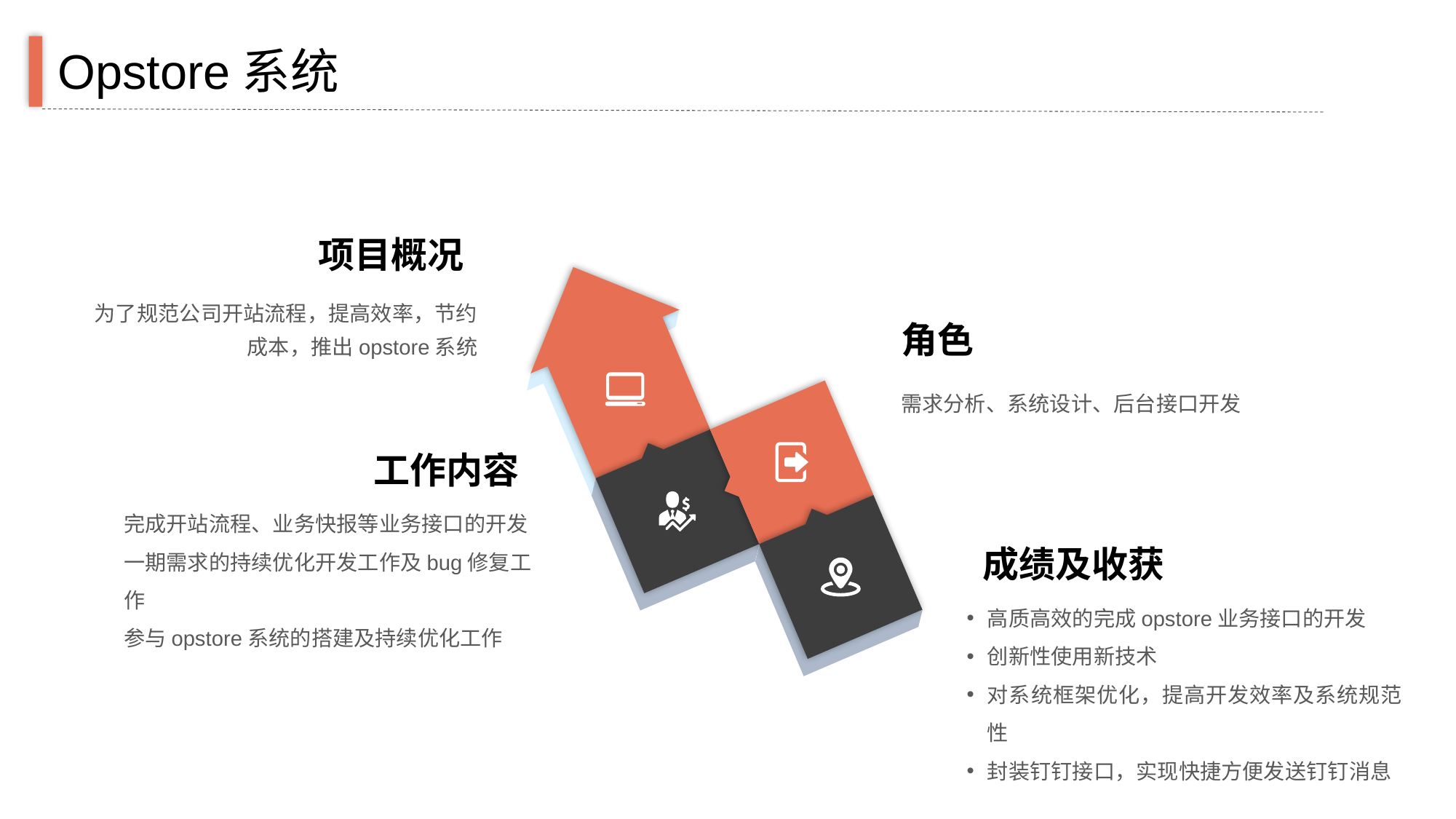

Opstore系统

项目概况
为了规范公司开站流程，提高效率，节约成本，推出opstore系统

角色
需求分析、系统设计、后台接口开发
工作内容
完成开站流程、业务快报等业务接口的开发
一期需求的持续优化开发工作及bug修复工作
参与opstore系统的搭建及持续优化工作

成绩及收获
高质高效的完成opstore业务接口的开发
创新性使用新技术
对系统框架优化，提高开发效率及系统规范性
封装钉钉接口，实现快捷方便发送钉钉消息